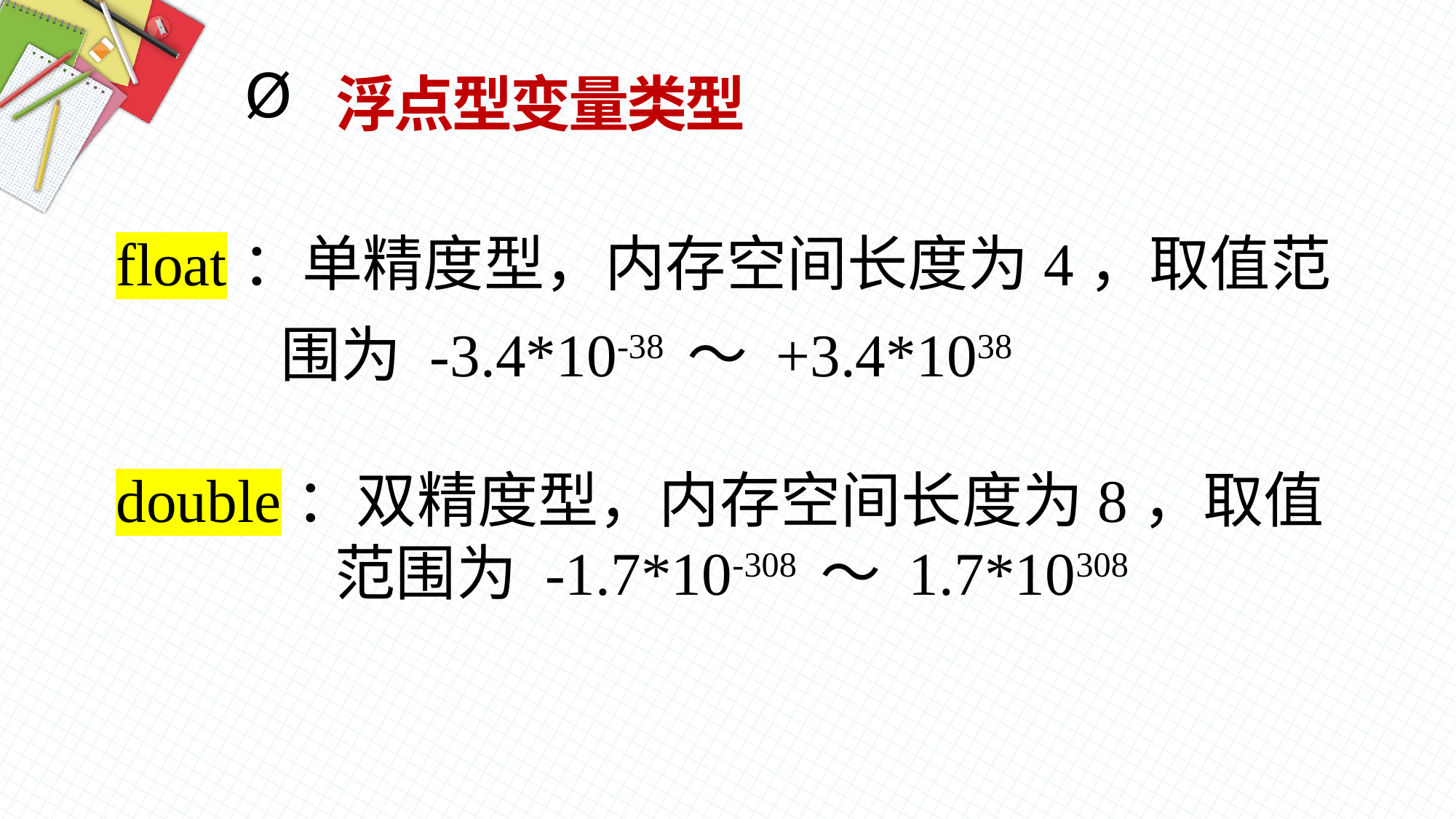

浮点型变量类型
float：单精度型，内存空间长度为4，取值范
           围为 -3.4*10-38 ～ +3.4*1038

double：双精度型，内存空间长度为8，取值
               范围为 -1.7*10-308 ～ 1.7*10308